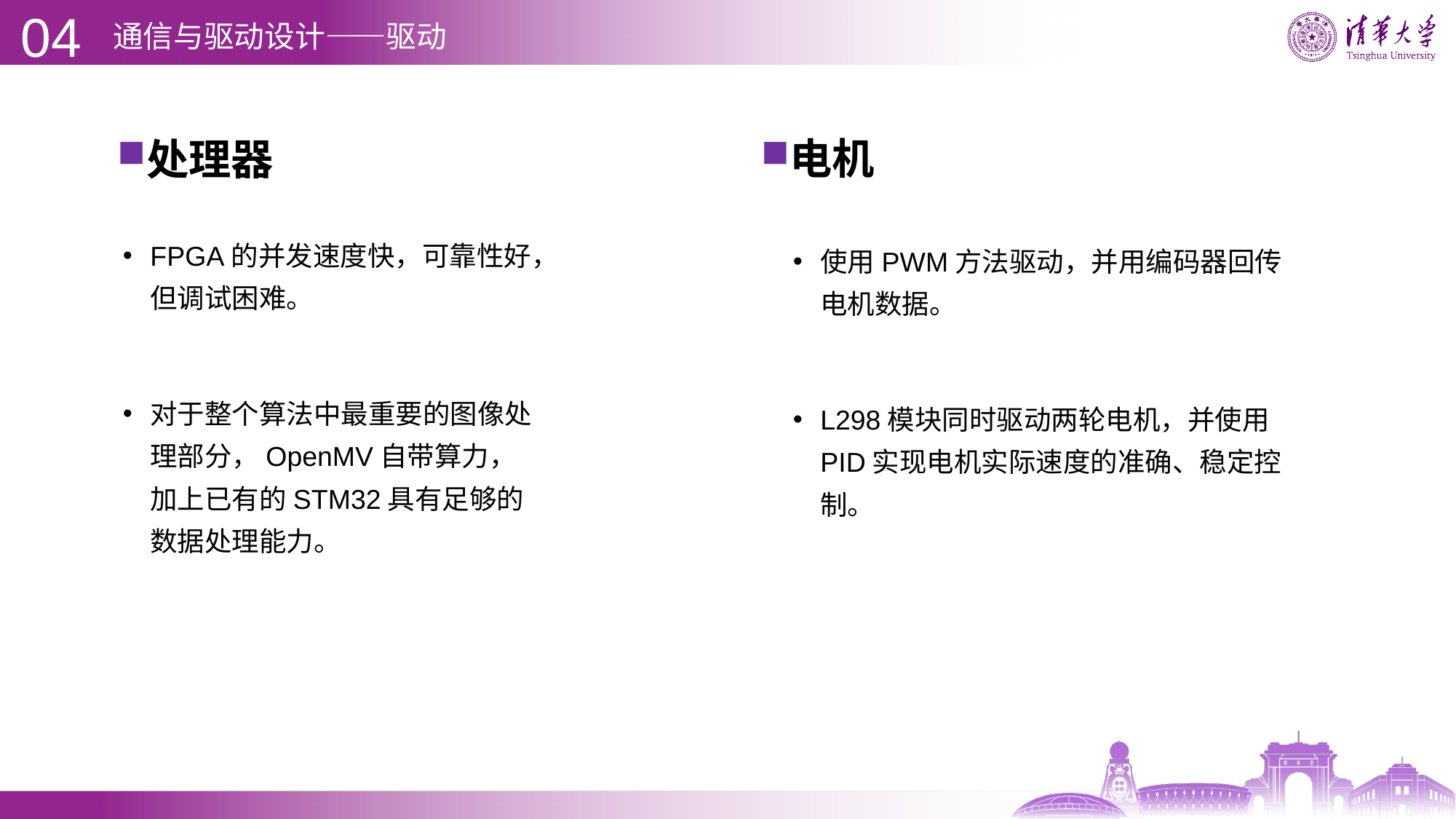

04
# 通信与驱动设计——驱动
电机
处理器
FPGA的并发速度快，可靠性好，但调试困难。

对于整个算法中最重要的图像处理部分，OpenMV自带算力，加上已有的STM32具有足够的数据处理能力。
使用PWM方法驱动，并用编码器回传电机数据。

L298模块同时驱动两轮电机，并使用PID实现电机实际速度的准确、稳定控制。